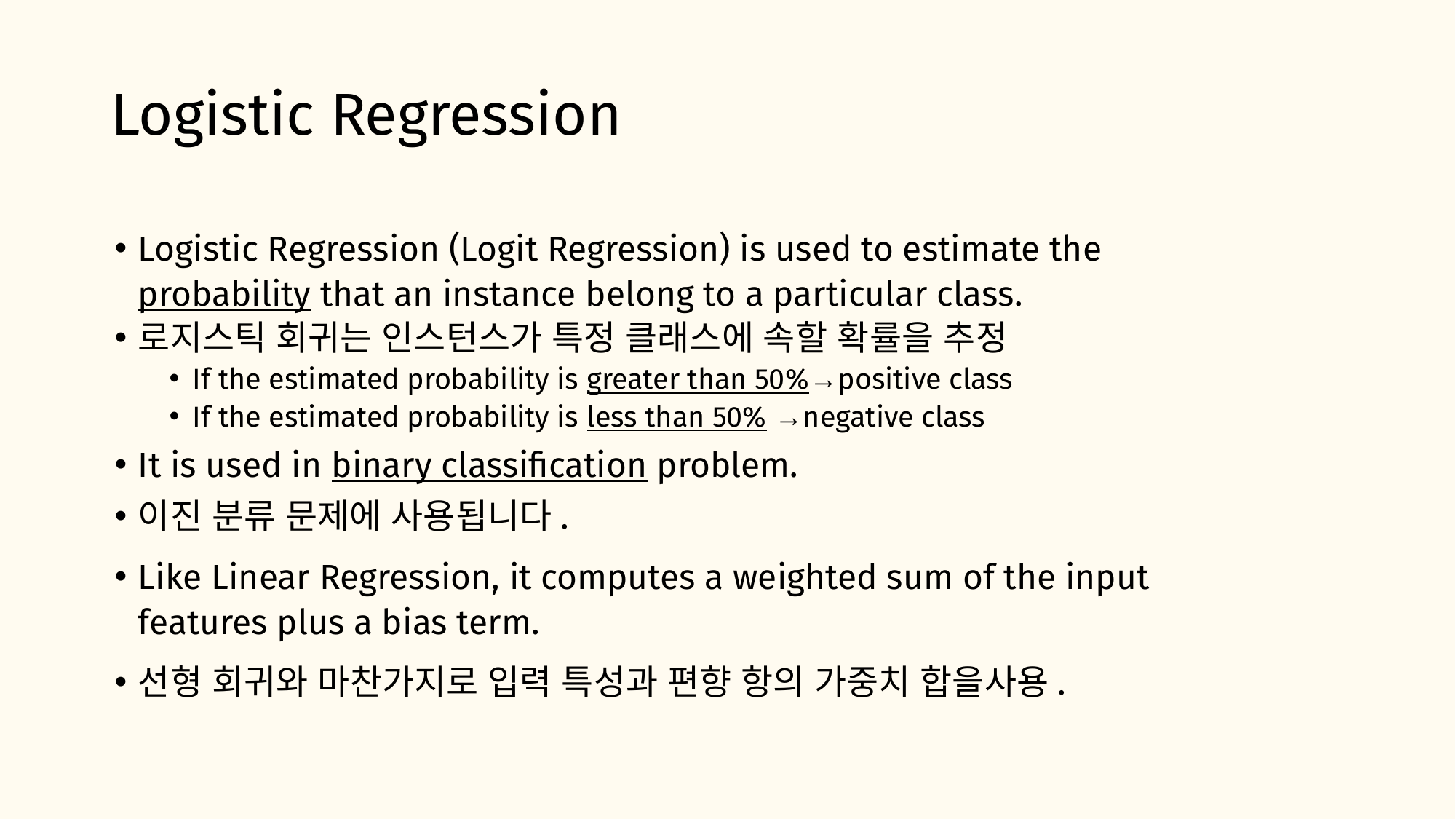

# Logistic Regression
Logistic Regression (Logit Regression) is used to estimate the  probability that an instance belong to a particular class.
로지스틱 회귀는 인스턴스가 특정 클래스에 속할 확률을 추정
If the estimated probability is greater than 50%→positive class
If the estimated probability is less than 50% →negative class
It is used in binary classification problem.
이진 분류 문제에 사용됩니다.
Like Linear Regression, it computes a weighted sum of the input  features plus a bias term.
선형 회귀와 마찬가지로 입력 특성과 편향 항의 가중치 합을사용.